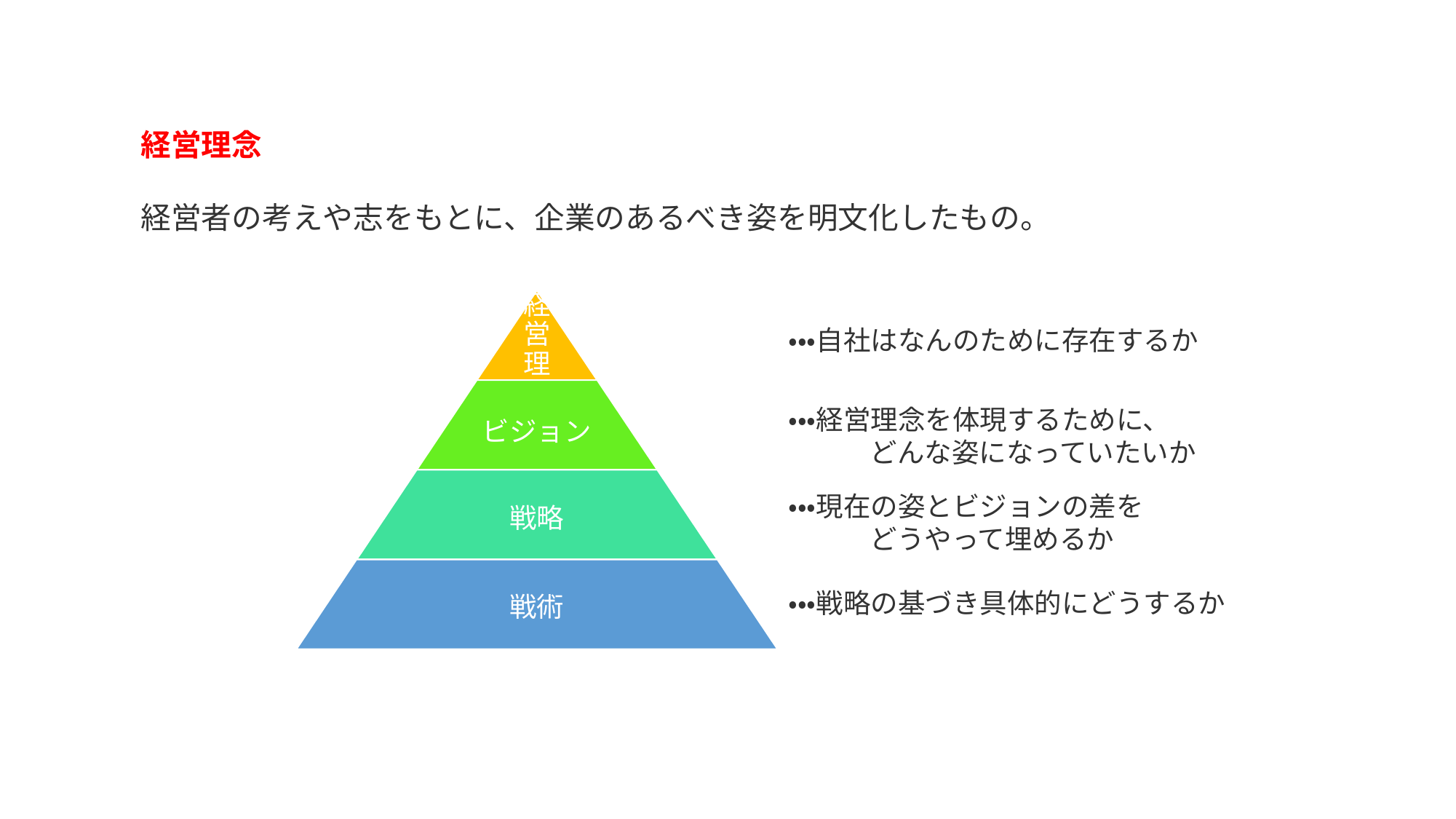

経営理念

経営者の考えや志をもとに、企業のあるべき姿を明文化したもの。
経営理念
ビジョン
戦略
戦術
・・・自社はなんのために存在するか
・・・経営理念を体現するために、
　　　どんな姿になっていたいか
・・・現在の姿とビジョンの差を
　　　どうやって埋めるか
・・・戦略の基づき具体的にどうするか